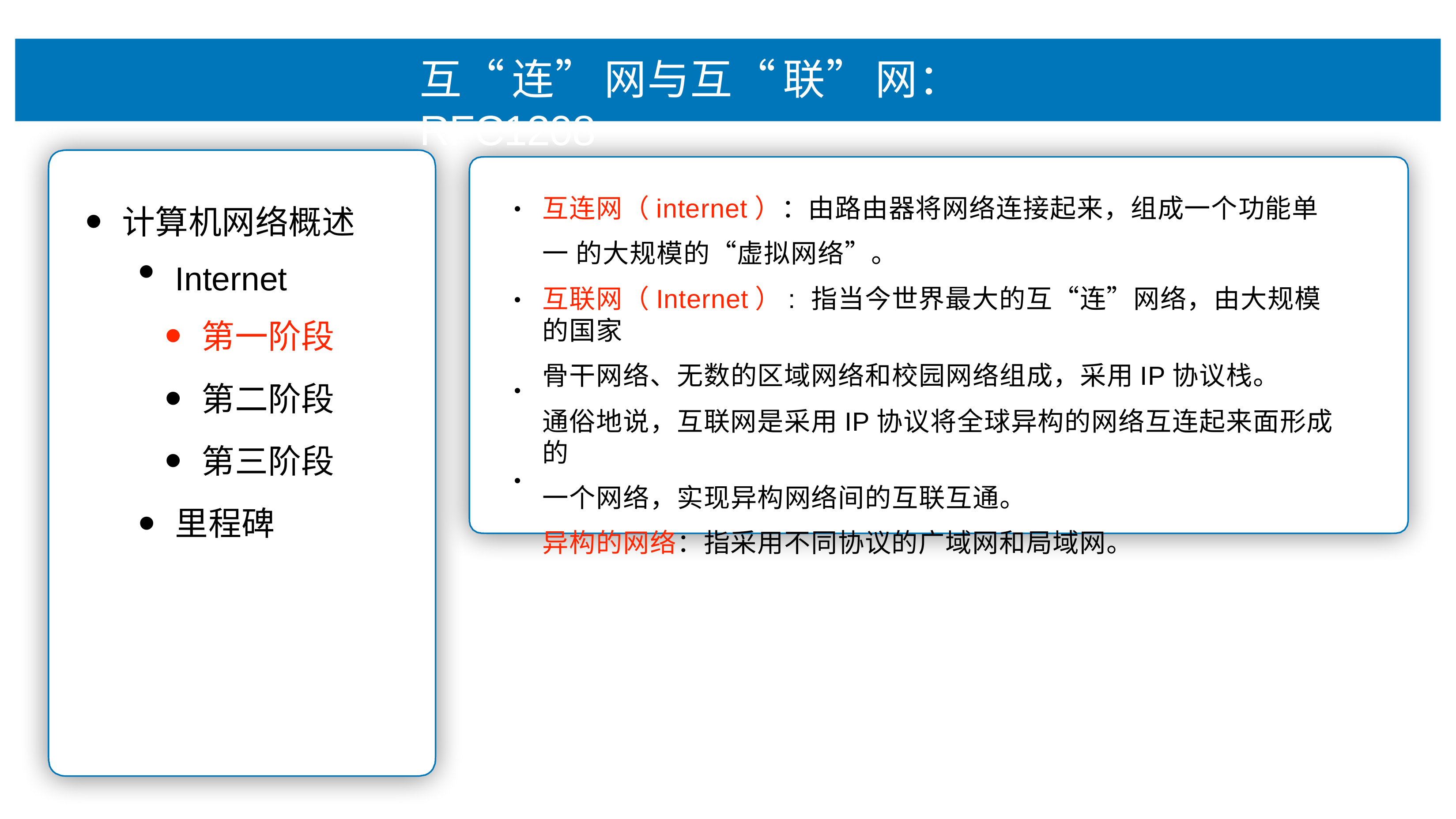

# 互“连”⽹与互“联”⽹：RFC1208

互连⽹（internet）：由路由器将⽹络连接起来，组成⼀个功能单⼀ 的⼤规模的“虚拟⽹络”。
互联⽹（Internet）: 指当今世界最⼤的互“连”⽹络，由⼤规模的国家
⻣⼲⽹络、⽆数的区域⽹络和校园⽹络组成，采⽤IP协议栈。
通俗地说，互联⽹是采⽤IP协议将全球异构的⽹络互连起来⾯形成的
⼀个⽹络，实现异构⽹络间的互联互通。
异构的⽹络：指采⽤不同协议的⼴域⽹和局域⽹。
•
计算机⽹络概述
Internet
第⼀阶段
第⼆阶段
第三阶段
⾥程碑
•
•
•